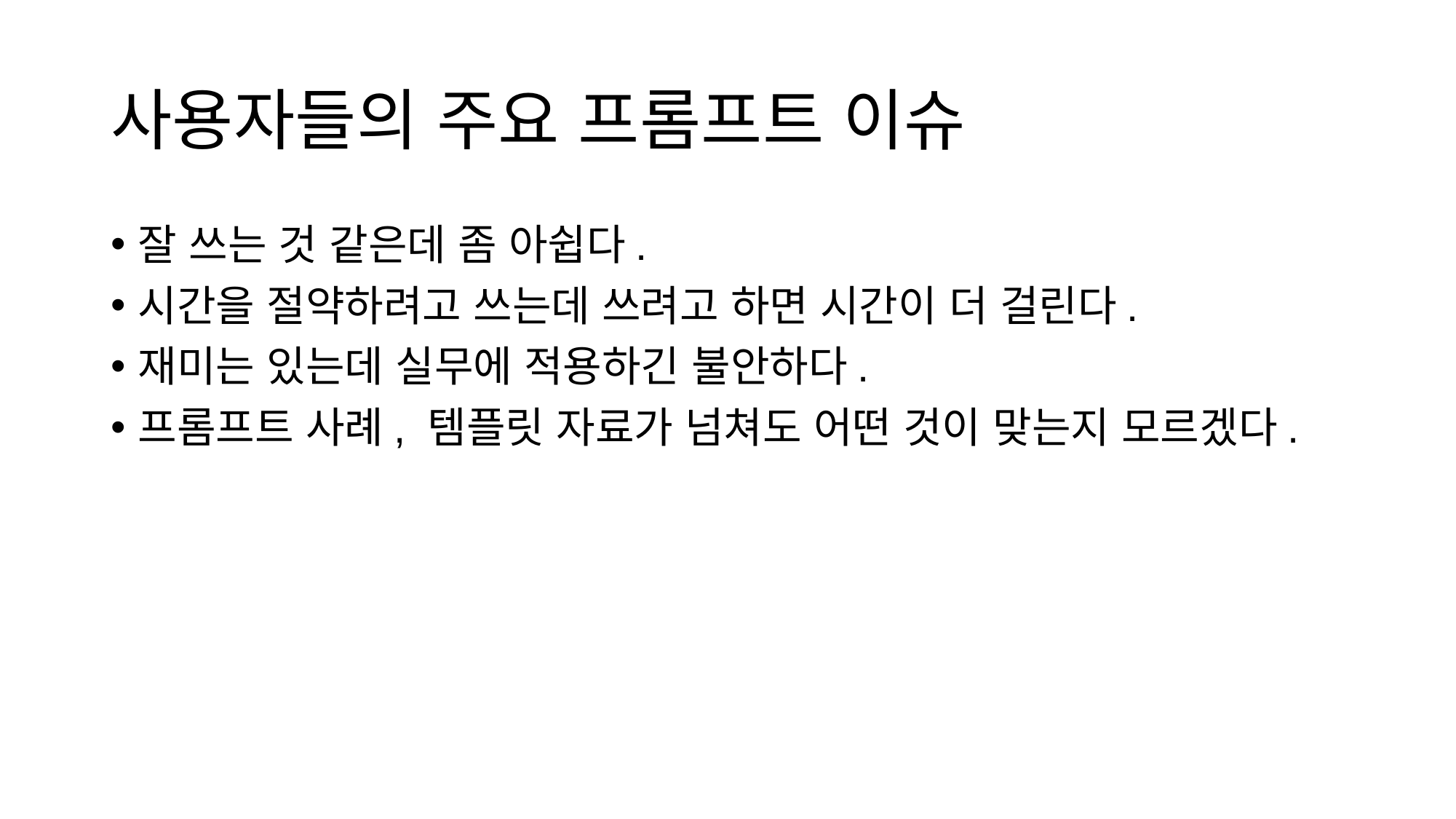

# 사용자들의 주요 프롬프트 이슈
잘 쓰는 것 같은데 좀 아쉽다.
시간을 절약하려고 쓰는데 쓰려고 하면 시간이 더 걸린다.
재미는 있는데 실무에 적용하긴 불안하다.
프롬프트 사례, 템플릿 자료가 넘쳐도 어떤 것이 맞는지 모르겠다.